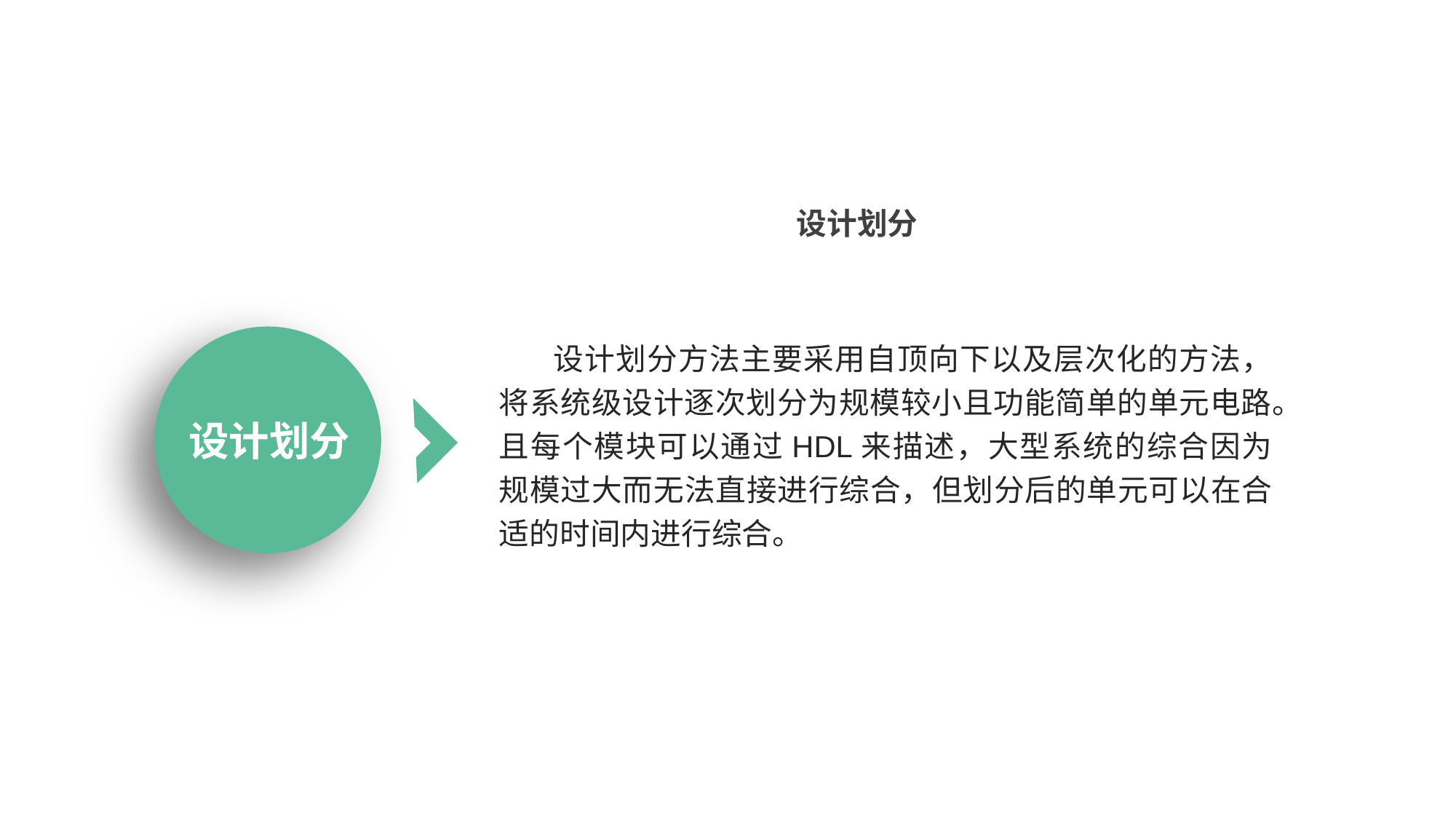

设计划分

      设计划分方法主要采用自顶向下以及层次化的方法，将系统级设计逐次划分为规模较小且功能简单的单元电路。且每个模块可以通过HDL来描述，大型系统的综合因为规模过大而无法直接进行综合，但划分后的单元可以在合适的时间内进行综合。

设计划分